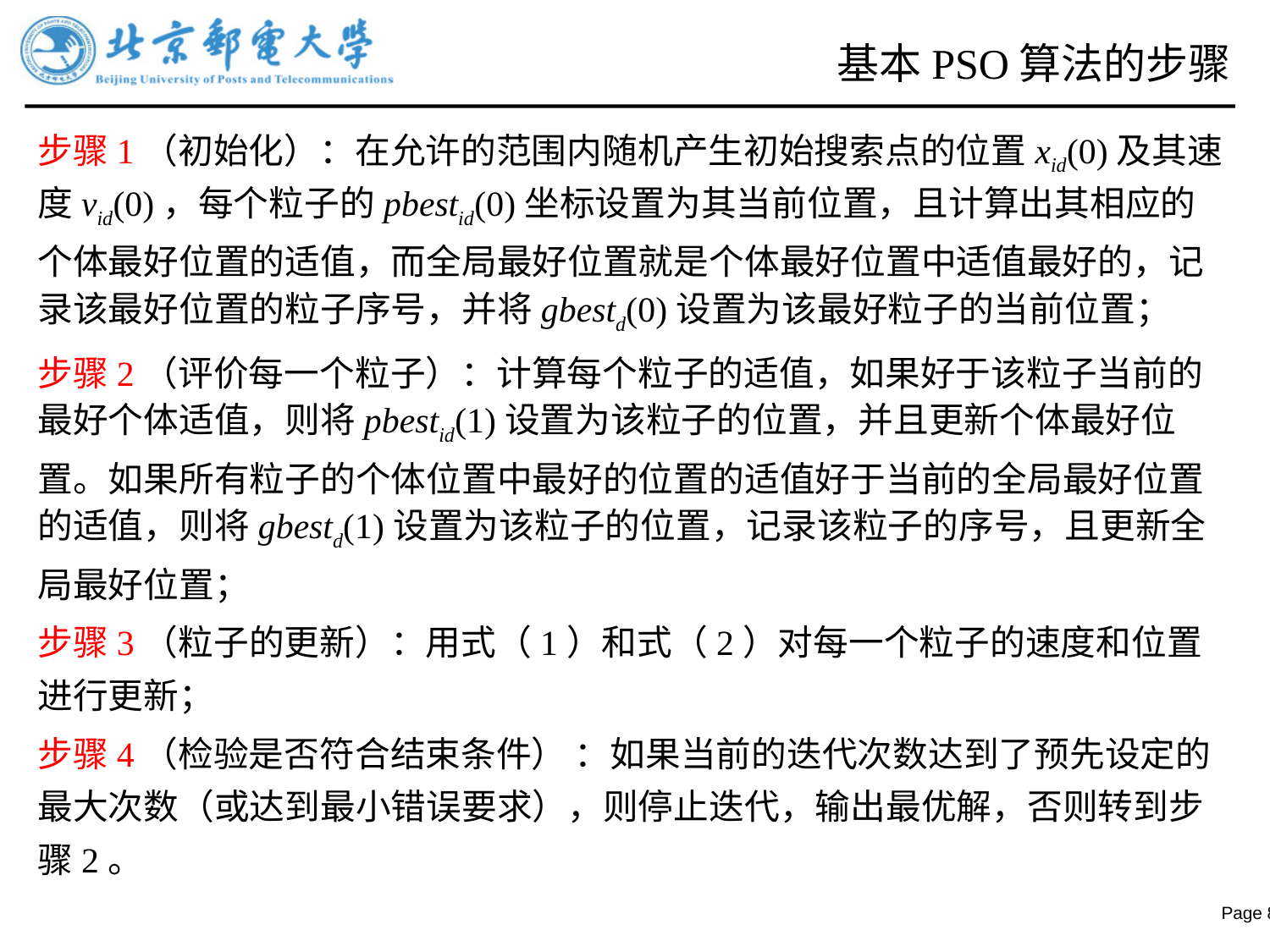

# 基本PSO算法的步骤
步骤1（初始化）：在允许的范围内随机产生初始搜索点的位置xid(0)及其速度vid(0)，每个粒子的pbestid(0)坐标设置为其当前位置，且计算出其相应的个体最好位置的适值，而全局最好位置就是个体最好位置中适值最好的，记录该最好位置的粒子序号，并将gbestd(0)设置为该最好粒子的当前位置；
步骤2（评价每一个粒子）：计算每个粒子的适值，如果好于该粒子当前的最好个体适值，则将pbestid(1)设置为该粒子的位置，并且更新个体最好位置。如果所有粒子的个体位置中最好的位置的适值好于当前的全局最好位置的适值，则将gbestd(1)设置为该粒子的位置，记录该粒子的序号，且更新全局最好位置；
步骤3（粒子的更新）：用式（1）和式（2）对每一个粒子的速度和位置进行更新；
步骤4（检验是否符合结束条件） ：如果当前的迭代次数达到了预先设定的最大次数（或达到最小错误要求），则停止迭代，输出最优解，否则转到步骤2。